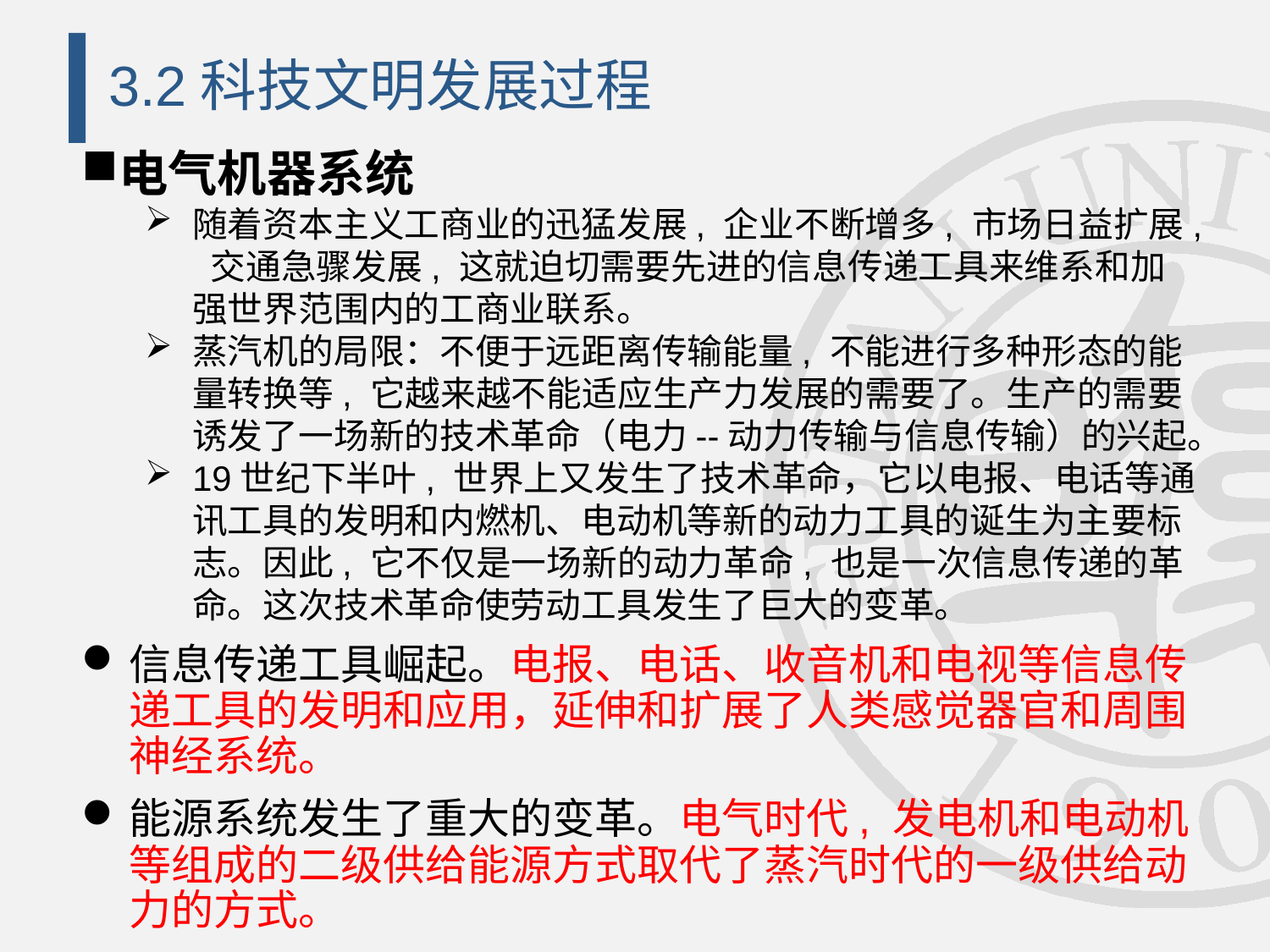

# 3.2科技文明发展过程
电气机器系统
随着资本主义工商业的迅猛发展, 企业不断增多, 市场日益扩展, 交通急骤发展, 这就迫切需要先进的信息传递工具来维系和加强世界范围内的工商业联系。
蒸汽机的局限：不便于远距离传输能量, 不能进行多种形态的能量转换等, 它越来越不能适应生产力发展的需要了。生产的需要诱发了一场新的技术革命（电力--动力传输与信息传输）的兴起。
19世纪下半叶, 世界上又发生了技术革命，它以电报、电话等通讯工具的发明和内燃机、电动机等新的动力工具的诞生为主要标志。因此, 它不仅是一场新的动力革命, 也是一次信息传递的革命。这次技术革命使劳动工具发生了巨大的变革。
信息传递工具崛起。电报、电话、收音机和电视等信息传递工具的发明和应用，延伸和扩展了人类感觉器官和周围神经系统。
能源系统发生了重大的变革。电气时代, 发电机和电动机等组成的二级供给能源方式取代了蒸汽时代的一级供给动力的方式。